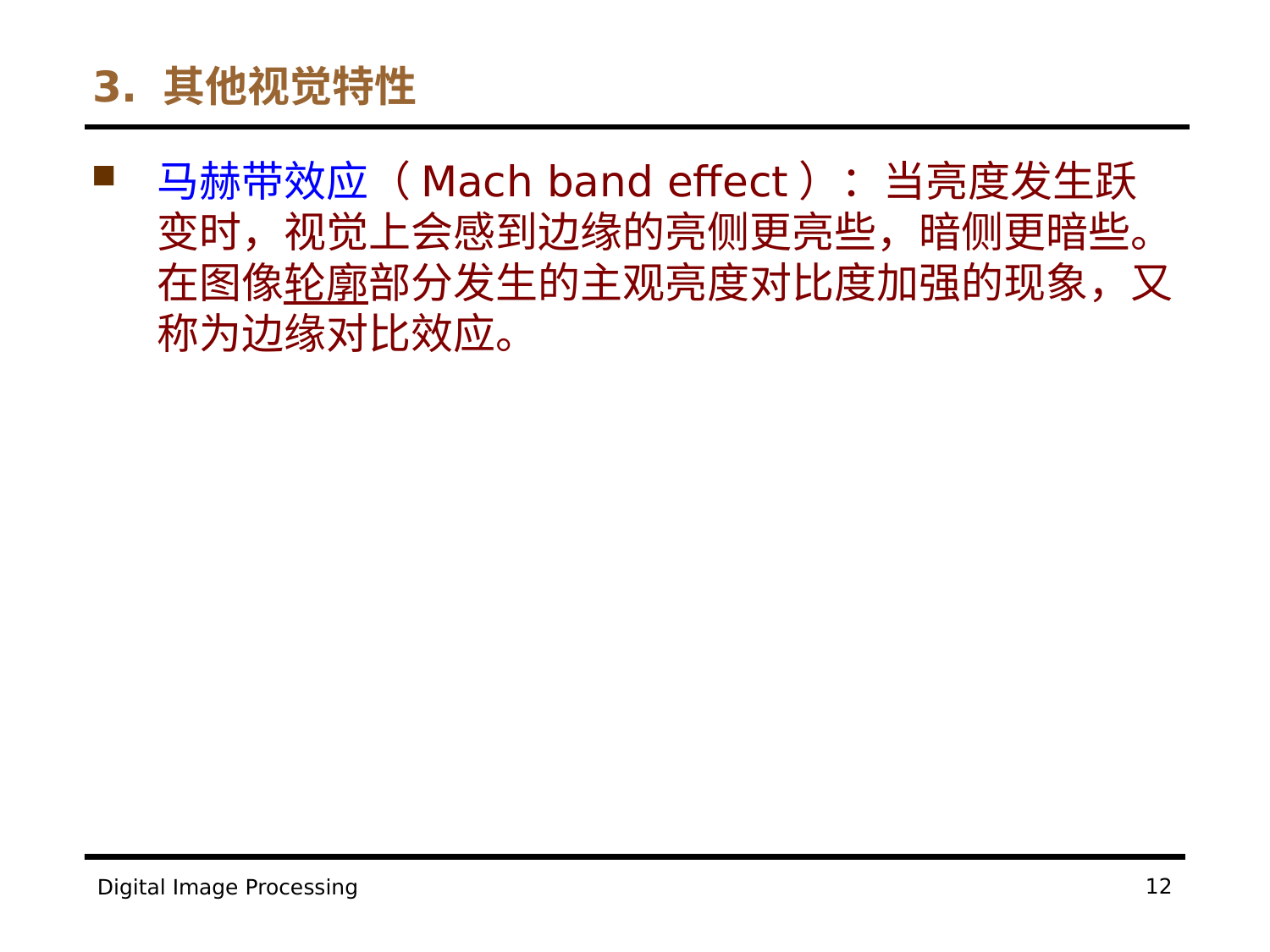

# 3. 其他视觉特性
马赫带效应（Mach band effect）：当亮度发生跃变时，视觉上会感到边缘的亮侧更亮些，暗侧更暗些。在图像轮廓部分发生的主观亮度对比度加强的现象，又称为边缘对比效应。
12
Digital Image Processing